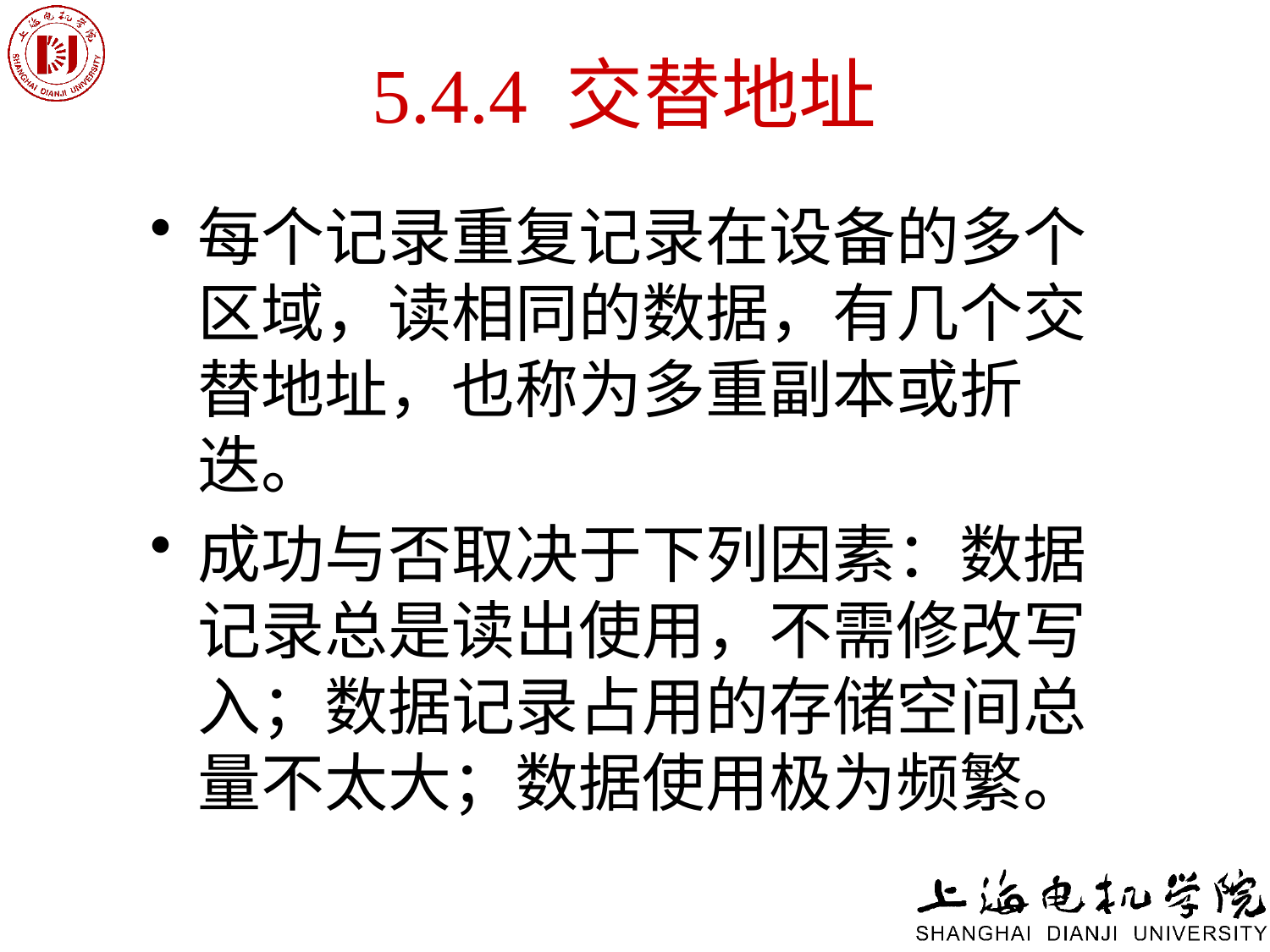

# 5.4.4 交替地址
每个记录重复记录在设备的多个区域，读相同的数据，有几个交替地址，也称为多重副本或折迭。
成功与否取决于下列因素：数据记录总是读出使用，不需修改写入；数据记录占用的存储空间总量不太大；数据使用极为频繁。